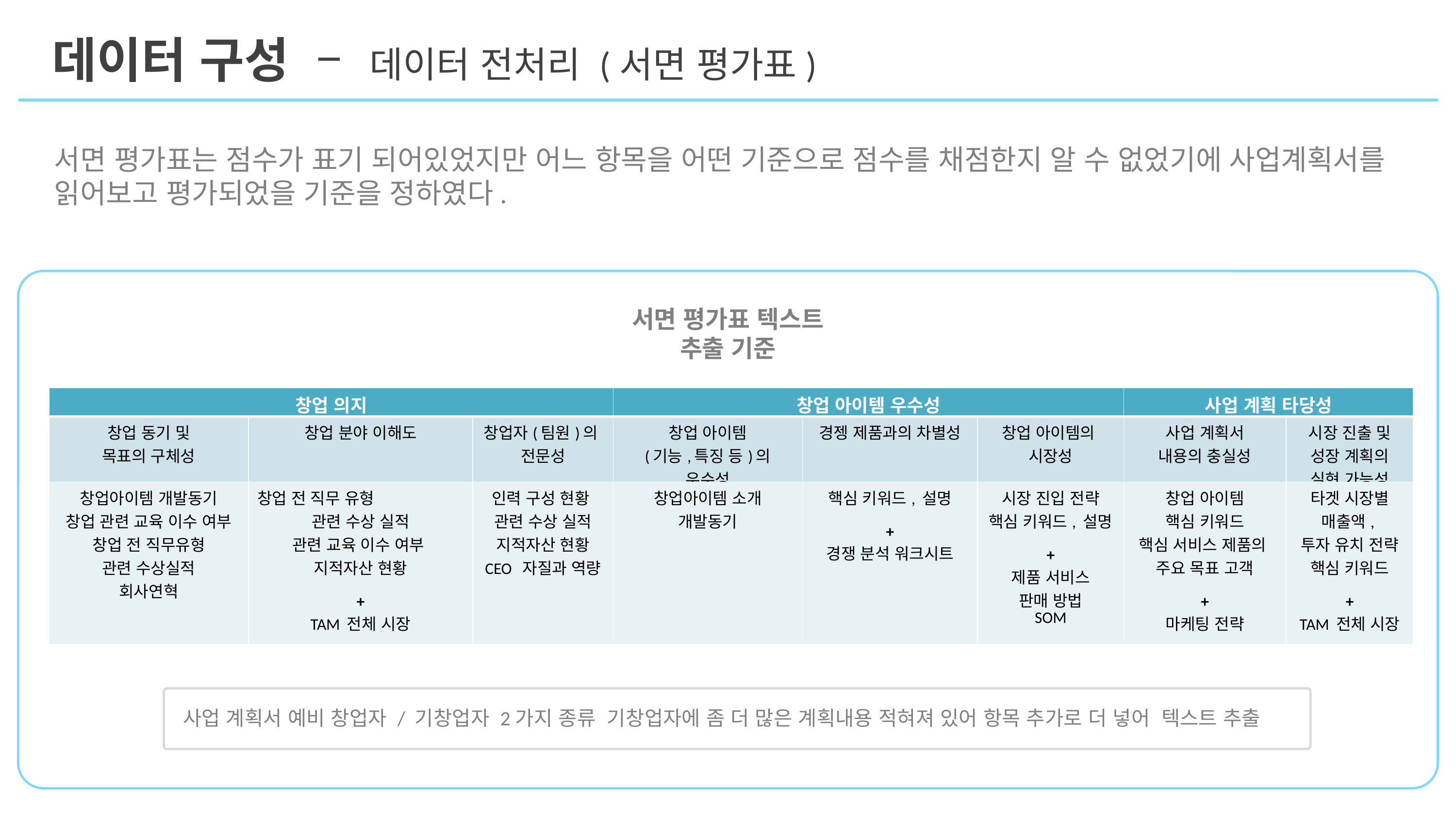

데이터 구성  –  데이터 전처리 (서면 평가표)
서면 평가표는 점수가 표기 되어있었지만 어느 항목을 어떤 기준으로 점수를 채점한지 알 수 없었기에 사업계획서를 읽어보고 평가되었을 기준을 정하였다.

서면 평가표 텍스트 추출 기준
| 창업 의지 |  |  | 창업 아이템 우수성 |  |  | 사업 계획 타당성 |  |
| --- | --- | --- | --- | --- | --- | --- | --- |
| 창업 동기 및 목표의 구체성 | 창업 분야 이해도 | 창업자(팀원)의 전문성 | 창업 아이템 (기능,특징 등)의 우수성 | 경젱 제품과의 차별성 | 창업 아이템의 시장성 | 사업 계획서 내용의 충실성 | 시장 진출 및 성장 계획의 실현 가능성 |
| 창업아이템 개발동기 창업 관련 교육 이수 여부 창업 전 직무유형 관련 수상실적 회사연혁 | 창업 전 직무 유형 관련 수상 실적 관련 교육 이수 여부 지적자산 현황 + TAM 전체 시장 | 인력 구성 현황 관련 수상 실적 지적자산 현황 CEO 자질과 역량 | 창업아이템 소개 개발동기 | 핵심 키워드, 설명 + 경쟁 분석 워크시트 | 시장 진입 전략 핵심 키워드, 설명 + 제품 서비스 판매 방법 SOM | 창업 아이템 핵심 키워드 핵심 서비스 제품의 주요 목표 고객 + 마케팅 전략 | 타겟 시장별 매출액, 투자 유치 전략 핵심 키워드 + TAM 전체 시장 |

사업 계획서 예비 창업자 / 기창업자 2가지 종류  기창업자에 좀 더 많은 계획내용 적혀져 있어 항목 추가로 더 넣어  텍스트 추출